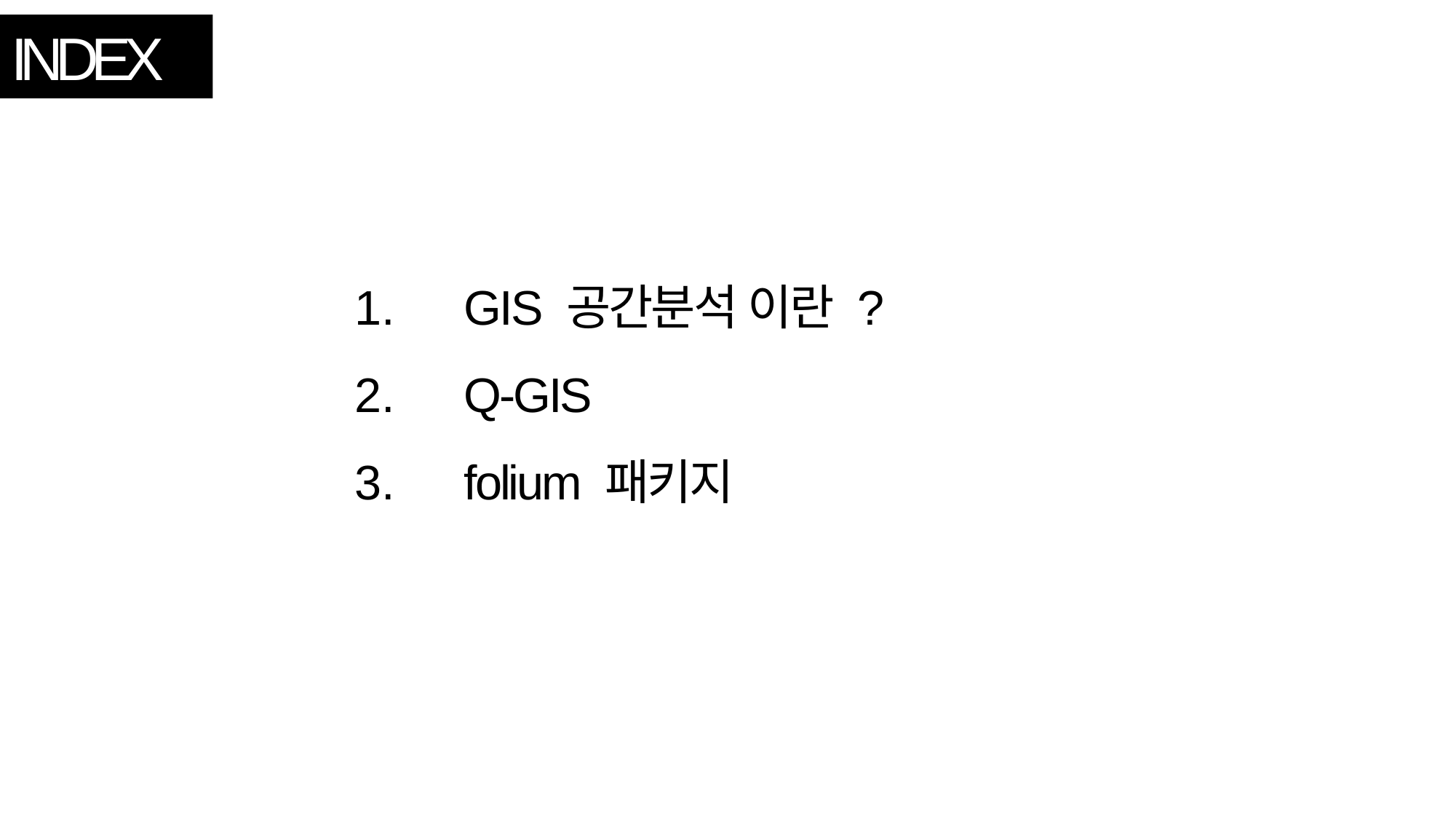

# INDEX
GIS 공간분석 이란 ?
Q-GIS
folium 패키지